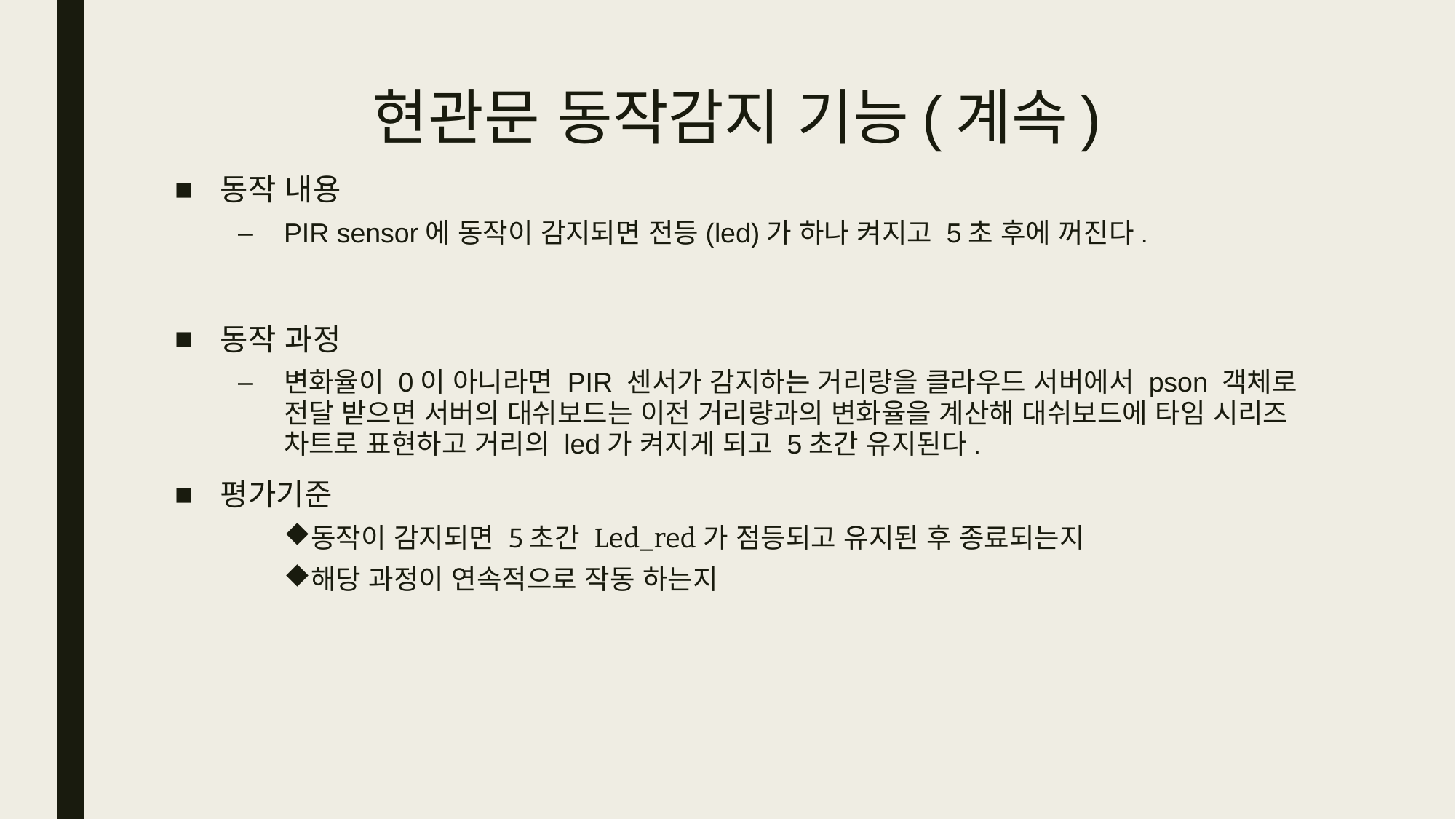

# 현관문 동작감지 기능(계속)
동작 내용
PIR sensor에 동작이 감지되면 전등(led)가 하나 켜지고 5초 후에 꺼진다.

동작 과정
변화율이 0이 아니라면 PIR 센서가 감지하는 거리량을 클라우드 서버에서 pson 객체로 전달 받으면 서버의 대쉬보드는 이전 거리량과의 변화율을 계산해 대쉬보드에 타임 시리즈 차트로 표현하고 거리의 led가 켜지게 되고 5초간 유지된다.
평가기준
동작이 감지되면 5초간 Led_red가 점등되고 유지된 후 종료되는지
해당 과정이 연속적으로 작동 하는지